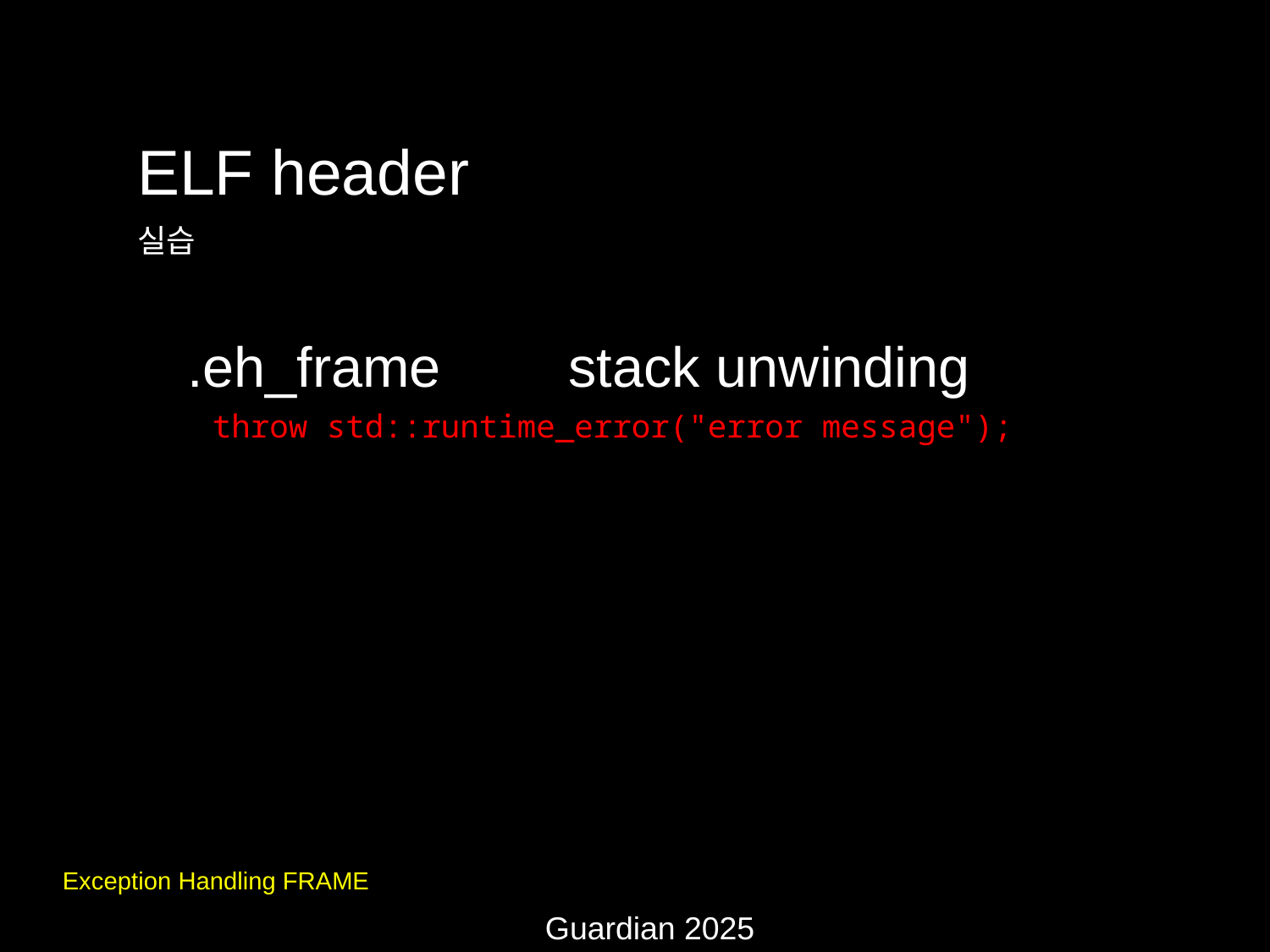

ELF header
실습
.eh_frame		stack unwinding
throw std::runtime_error("error message");
Exception Handling FRAME